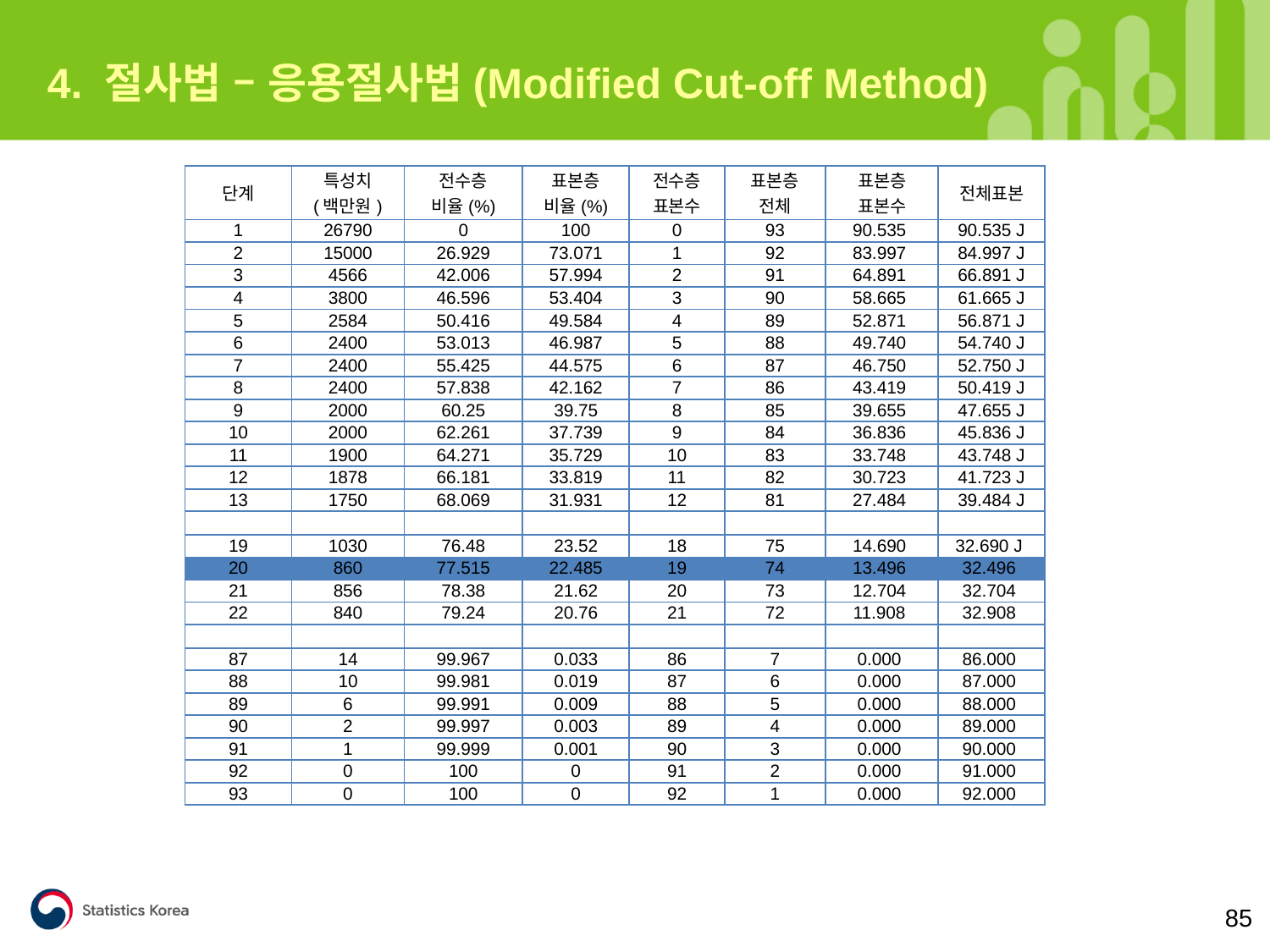

4. 절사법 – 응용절사법(Modified Cut-off Method)
| 단계 | 특성치 (백만원) | 전수층 비율(%) | 표본층 비율(%) | 전수층 표본수 | 표본층 전체 | 표본층 표본수 | 전체표본 |
| --- | --- | --- | --- | --- | --- | --- | --- |
| 1 | 26790 | 0 | 100 | 0 | 93 | 90.535 | 90.535 J |
| 2 | 15000 | 26.929 | 73.071 | 1 | 92 | 83.997 | 84.997 J |
| 3 | 4566 | 42.006 | 57.994 | 2 | 91 | 64.891 | 66.891 J |
| 4 | 3800 | 46.596 | 53.404 | 3 | 90 | 58.665 | 61.665 J |
| 5 | 2584 | 50.416 | 49.584 | 4 | 89 | 52.871 | 56.871 J |
| 6 | 2400 | 53.013 | 46.987 | 5 | 88 | 49.740 | 54.740 J |
| 7 | 2400 | 55.425 | 44.575 | 6 | 87 | 46.750 | 52.750 J |
| 8 | 2400 | 57.838 | 42.162 | 7 | 86 | 43.419 | 50.419 J |
| 9 | 2000 | 60.25 | 39.75 | 8 | 85 | 39.655 | 47.655 J |
| 10 | 2000 | 62.261 | 37.739 | 9 | 84 | 36.836 | 45.836 J |
| 11 | 1900 | 64.271 | 35.729 | 10 | 83 | 33.748 | 43.748 J |
| 12 | 1878 | 66.181 | 33.819 | 11 | 82 | 30.723 | 41.723 J |
| 13 | 1750 | 68.069 | 31.931 | 12 | 81 | 27.484 | 39.484 J |
|  |  |  |  |  |  |  |  |
| 19 | 1030 | 76.48 | 23.52 | 18 | 75 | 14.690 | 32.690 J |
| 20 | 860 | 77.515 | 22.485 | 19 | 74 | 13.496 | 32.496 |
| 21 | 856 | 78.38 | 21.62 | 20 | 73 | 12.704 | 32.704 |
| 22 | 840 | 79.24 | 20.76 | 21 | 72 | 11.908 | 32.908 |
|  |  |  |  |  |  |  |  |
| 87 | 14 | 99.967 | 0.033 | 86 | 7 | 0.000 | 86.000 |
| 88 | 10 | 99.981 | 0.019 | 87 | 6 | 0.000 | 87.000 |
| 89 | 6 | 99.991 | 0.009 | 88 | 5 | 0.000 | 88.000 |
| 90 | 2 | 99.997 | 0.003 | 89 | 4 | 0.000 | 89.000 |
| 91 | 1 | 99.999 | 0.001 | 90 | 3 | 0.000 | 90.000 |
| 92 | 0 | 100 | 0 | 91 | 2 | 0.000 | 91.000 |
| 93 | 0 | 100 | 0 | 92 | 1 | 0.000 | 92.000 |